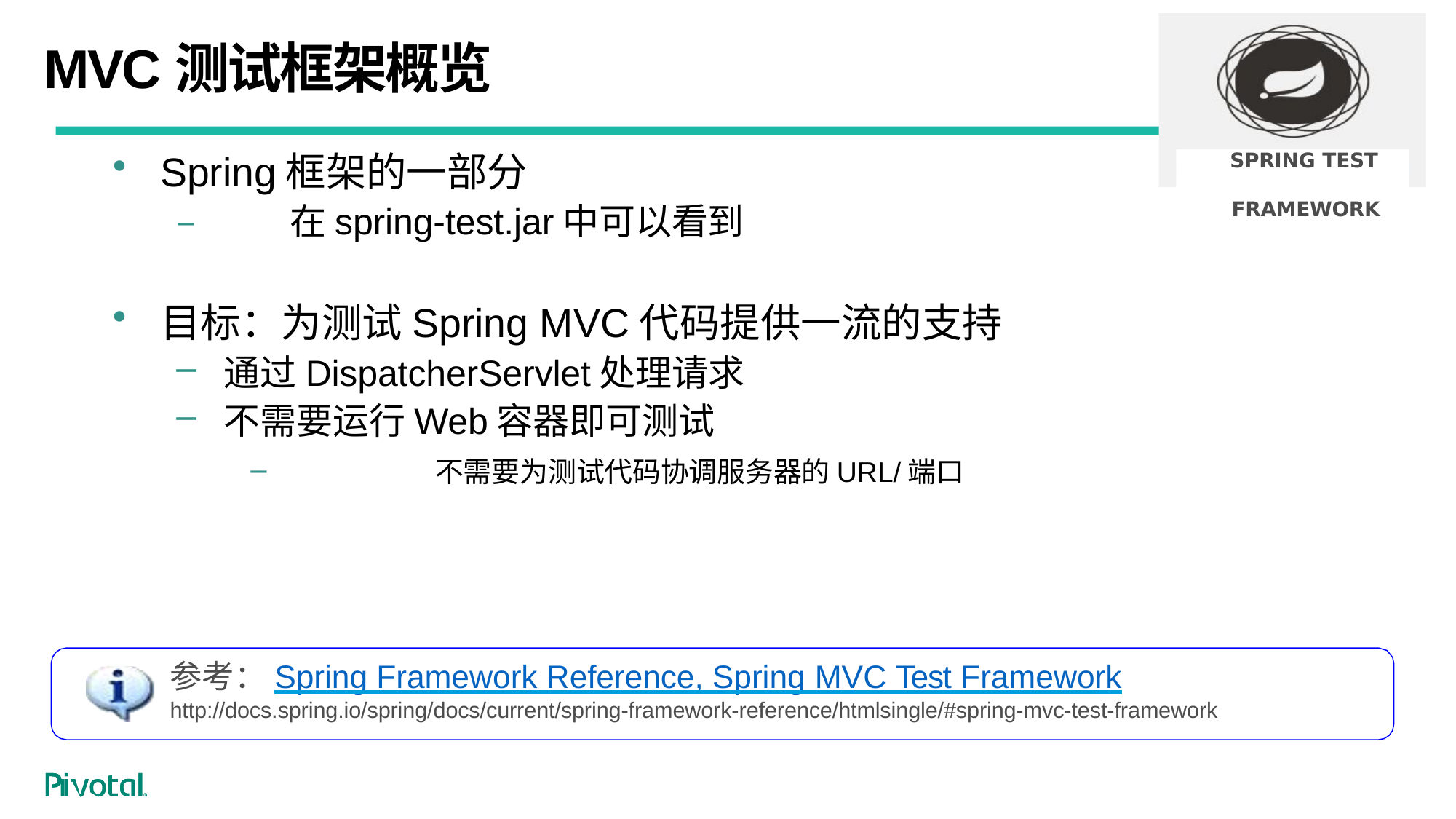

# MVC测试框架概览
Spring框架的一部分
–	在spring-test.jar中可以看到

目标：为测试Spring MVC代码提供一流的支持
通过DispatcherServlet处理请求
不需要运行Web容器即可测试
–	不需要为测试代码协调服务器的URL/端口
SPRING TEST  FRAMEWORK

35

参考：Spring Framework Reference, Spring MVC Test Framework
http://docs.spring.io/spring/docs/current/spring-framework-reference/htmlsingle/#spring-mvc-test-framework